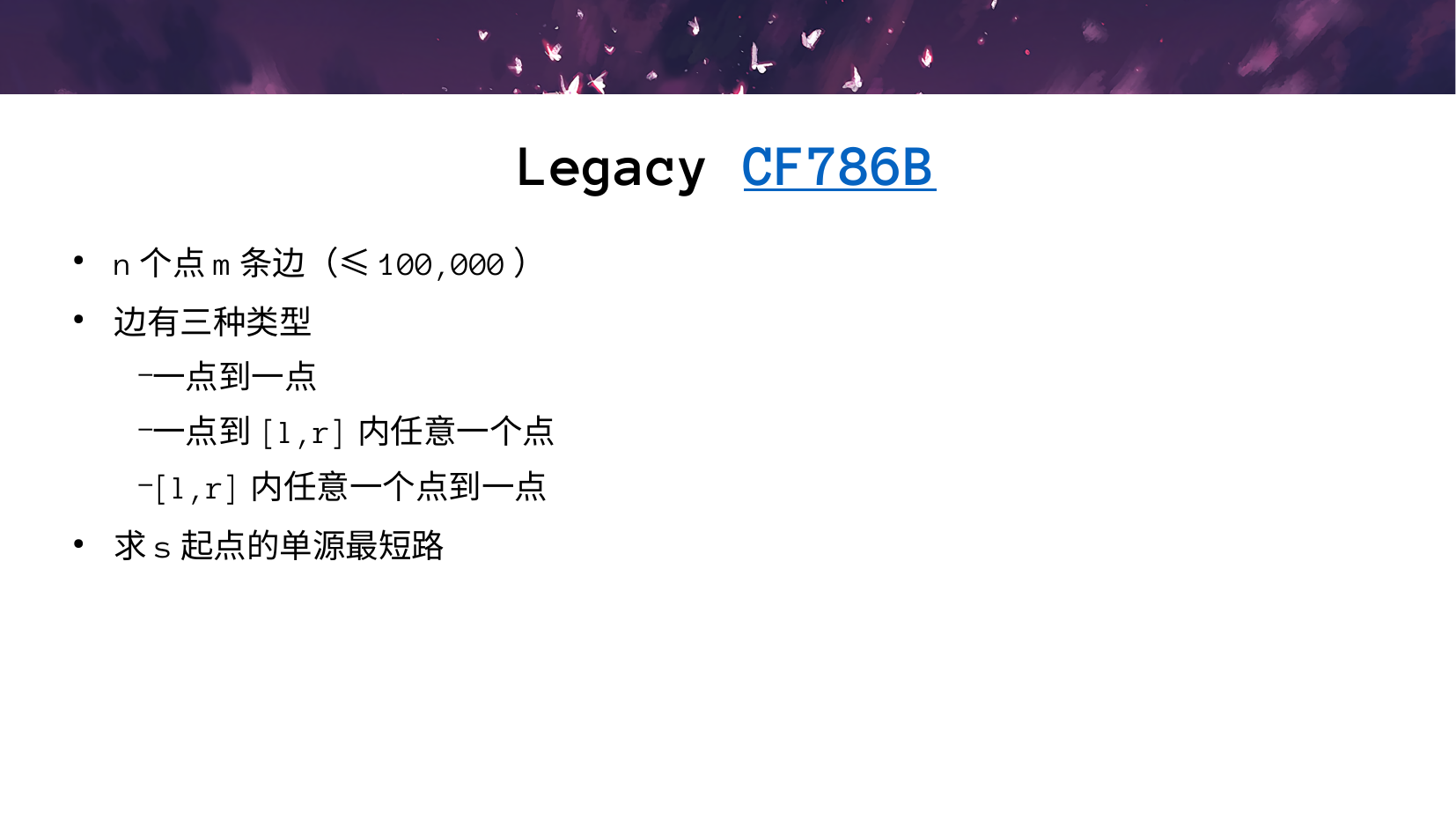

# Legacy CF786B
n个点m条边（≤100,000）
边有三种类型
一点到一点
一点到[l,r]内任意一个点
[l,r]内任意一个点到一点
求s起点的单源最短路